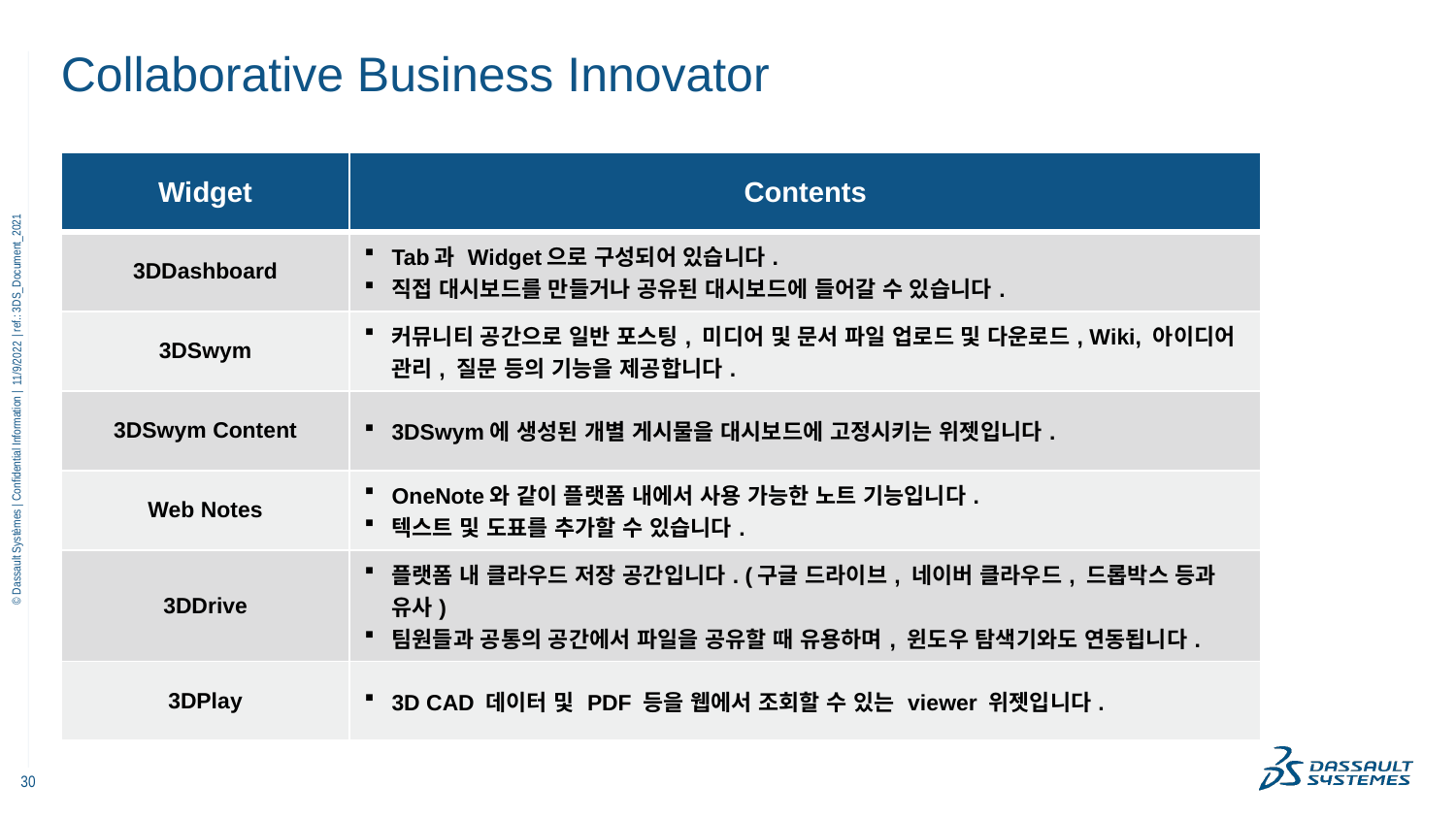

# Collaborative Business Innovator
| Widget | Contents |
| --- | --- |
| 3DDashboard | Tab과 Widget으로 구성되어 있습니다. 직접 대시보드를 만들거나 공유된 대시보드에 들어갈 수 있습니다. |
| 3DSwym | 커뮤니티 공간으로 일반 포스팅, 미디어 및 문서 파일 업로드 및 다운로드, Wiki, 아이디어 관리, 질문 등의 기능을 제공합니다. |
| 3DSwym Content | 3DSwym에 생성된 개별 게시물을 대시보드에 고정시키는 위젯입니다. |
| Web Notes | OneNote와 같이 플랫폼 내에서 사용 가능한 노트 기능입니다. 텍스트 및 도표를 추가할 수 있습니다. |
| 3DDrive | 플랫폼 내 클라우드 저장 공간입니다. (구글 드라이브, 네이버 클라우드, 드롭박스 등과 유사) 팀원들과 공통의 공간에서 파일을 공유할 때 유용하며, 윈도우 탐색기와도 연동됩니다. |
| 3DPlay | 3D CAD 데이터 및 PDF 등을 웹에서 조회할 수 있는 viewer 위젯입니다. |
11/9/2022